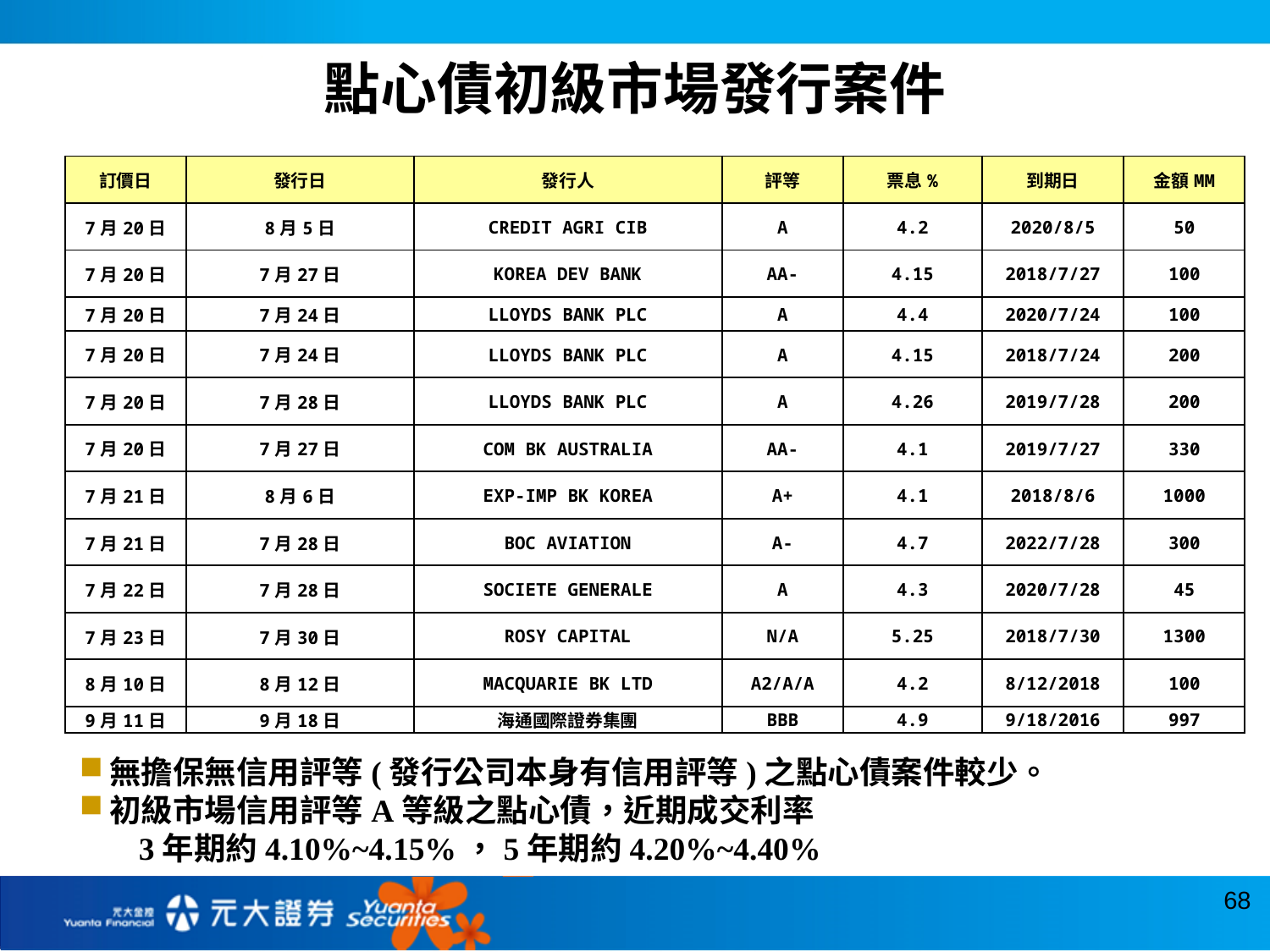

# 點心債初級市場發行案件
| 訂價日 | 發行日 | 發行人 | 評等 | 票息% | 到期日 | 金額MM |
| --- | --- | --- | --- | --- | --- | --- |
| 7月20日 | 8月5日 | CREDIT AGRI CIB | A | 4.2 | 2020/8/5 | 50 |
| 7月20日 | 7月27日 | KOREA DEV BANK | AA- | 4.15 | 2018/7/27 | 100 |
| 7月20日 | 7月24日 | LLOYDS BANK PLC | A | 4.4 | 2020/7/24 | 100 |
| 7月20日 | 7月24日 | LLOYDS BANK PLC | A | 4.15 | 2018/7/24 | 200 |
| 7月20日 | 7月28日 | LLOYDS BANK PLC | A | 4.26 | 2019/7/28 | 200 |
| 7月20日 | 7月27日 | COM BK AUSTRALIA | AA- | 4.1 | 2019/7/27 | 330 |
| 7月21日 | 8月6日 | EXP-IMP BK KOREA | A+ | 4.1 | 2018/8/6 | 1000 |
| 7月21日 | 7月28日 | BOC AVIATION | A- | 4.7 | 2022/7/28 | 300 |
| 7月22日 | 7月28日 | SOCIETE GENERALE | A | 4.3 | 2020/7/28 | 45 |
| 7月23日 | 7月30日 | ROSY CAPITAL | N/A | 5.25 | 2018/7/30 | 1300 |
| 8月10日 | 8月12日 | MACQUARIE BK LTD | A2/A/A | 4.2 | 8/12/2018 | 100 |
| 9月11日 | 9月18日 | 海通國際證券集團 | BBB | 4.9 | 9/18/2016 | 997 |
無擔保無信用評等(發行公司本身有信用評等)之點心債案件較少。
初級市場信用評等A等級之點心債，近期成交利率
   3年期約4.10%~4.15%，5年期約4.20%~4.40%